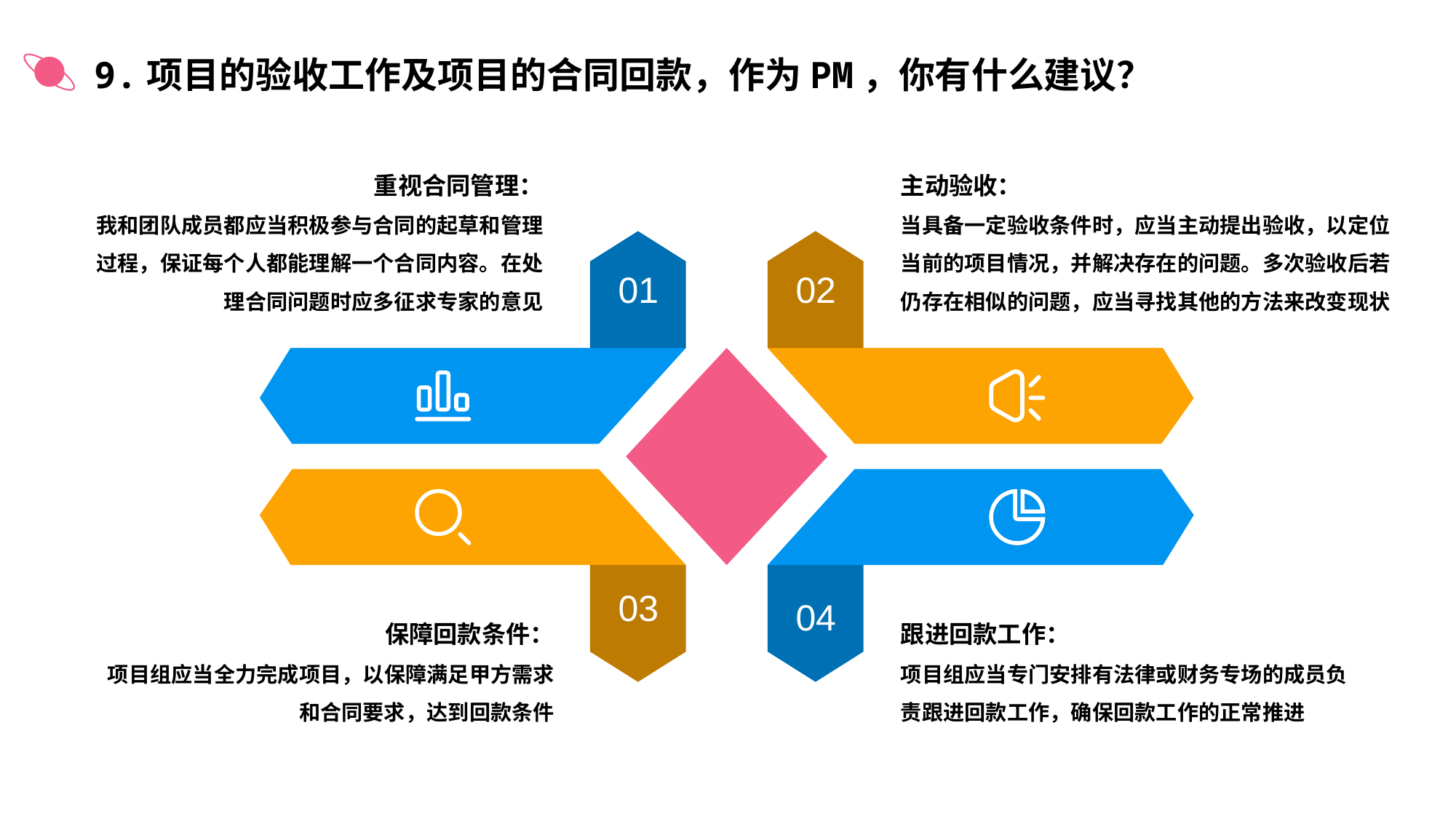

9.项目的验收工作及项目的合同回款，作为PM，你有什么建议？

重视合同管理：
我和团队成员都应当积极参与合同的起草和管理过程，保证每个人都能理解一个合同内容。在处理合同问题时应多征求专家的意见
主动验收：
当具备一定验收条件时，应当主动提出验收，以定位当前的项目情况，并解决存在的问题。多次验收后若仍存在相似的问题，应当寻找其他的方法来改变现状

01
02

03
04
保障回款条件：
项目组应当全力完成项目，以保障满足甲方需求和合同要求，达到回款条件
跟进回款工作：
项目组应当专门安排有法律或财务专场的成员负责跟进回款工作，确保回款工作的正常推进